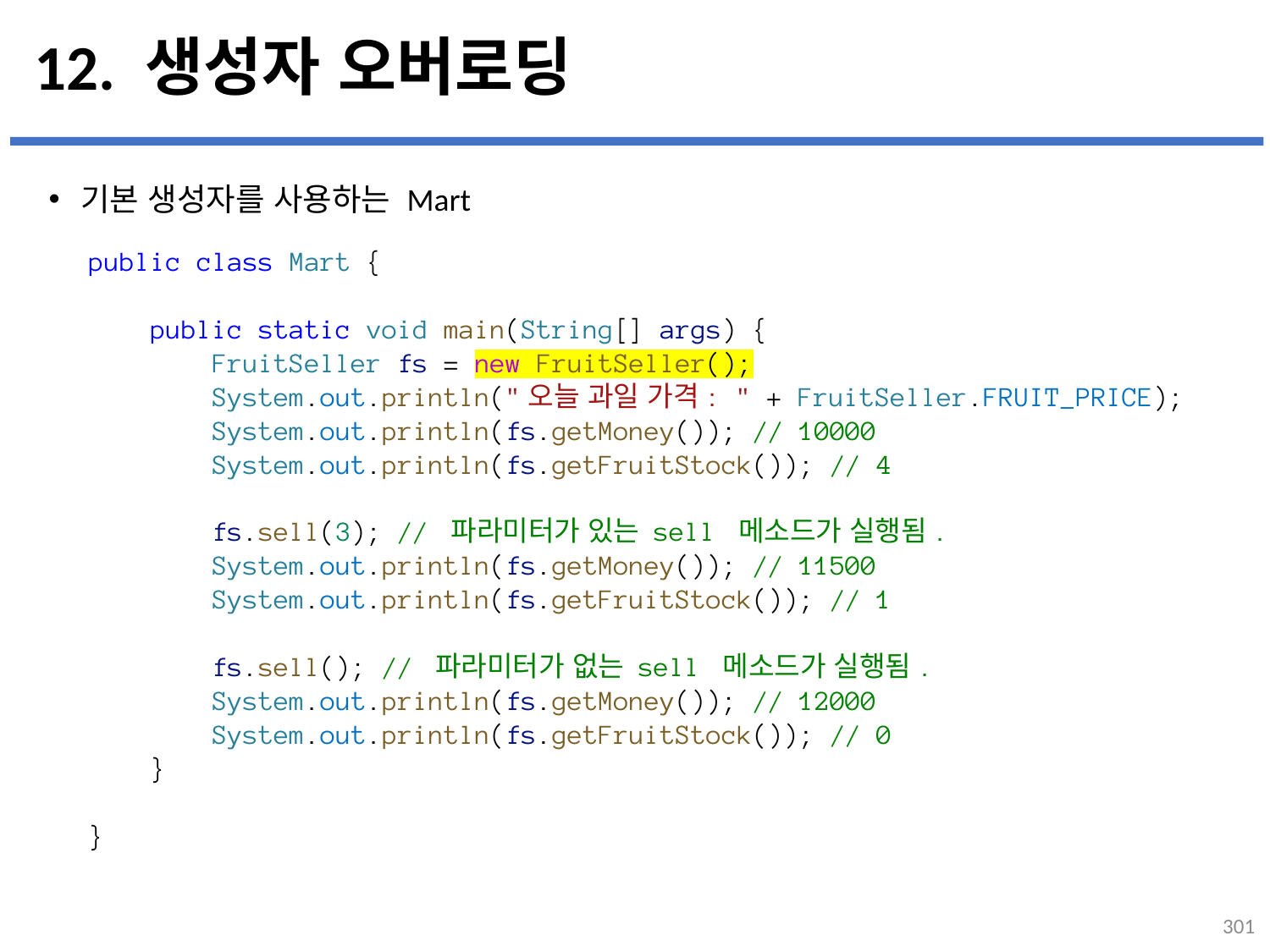

# 12. 생성자 오버로딩
기본 생성자를 사용하는 Mart
...

설명
public class Mart {

    public static void main(String[] args) {
        FruitSeller fs = new FruitSeller();
        System.out.println("오늘 과일 가격: " + FruitSeller.FRUIT_PRICE);
        System.out.println(fs.getMoney()); // 10000
        System.out.println(fs.getFruitStock()); // 4
        fs.sell(3); // 파라미터가 있는 sell 메소드가 실행됨.
        System.out.println(fs.getMoney()); // 11500
        System.out.println(fs.getFruitStock()); // 1
        fs.sell(); // 파라미터가 없는 sell 메소드가 실행됨.
        System.out.println(fs.getMoney()); // 12000
        System.out.println(fs.getFruitStock()); // 0
    }
}
301